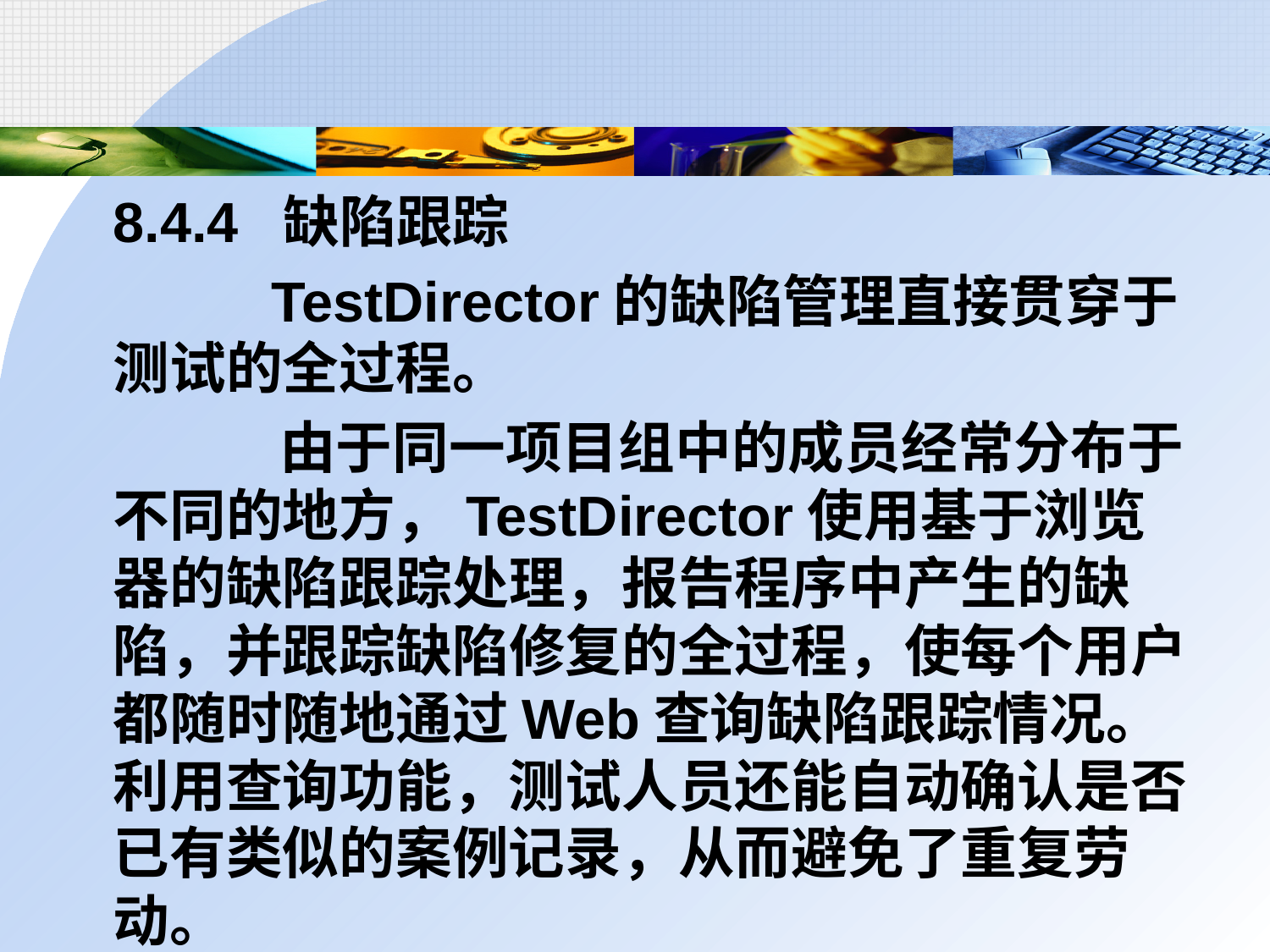

8.4.4  缺陷跟踪
		  TestDirector的缺陷管理直接贯穿于测试的全过程。
		  由于同一项目组中的成员经常分布于不同的地方，TestDirector使用基于浏览器的缺陷跟踪处理，报告程序中产生的缺陷，并跟踪缺陷修复的全过程，使每个用户都随时随地通过Web查询缺陷跟踪情况。利用查询功能，测试人员还能自动确认是否已有类似的案例记录，从而避免了重复劳动。